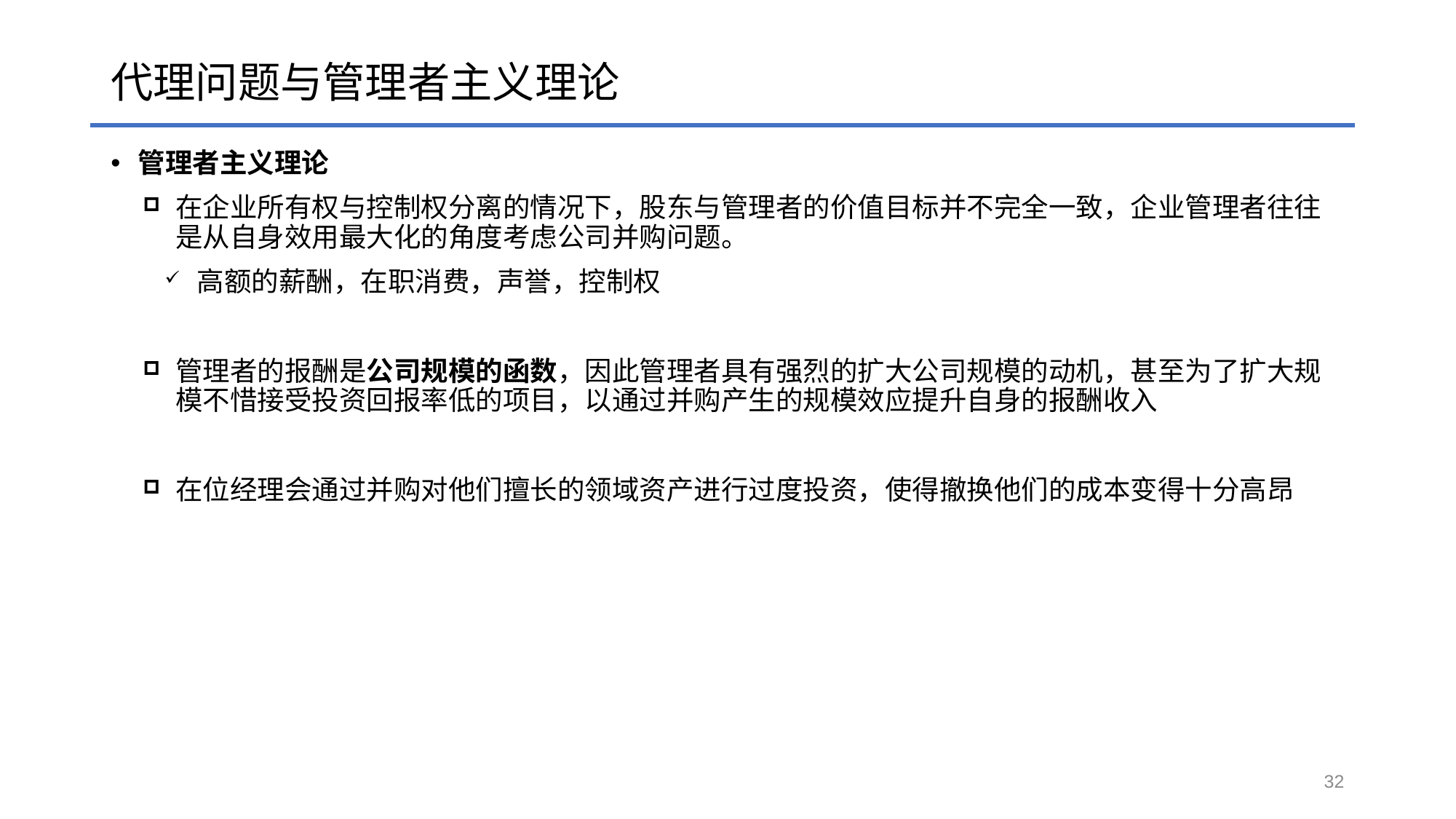

# 代理问题与管理者主义理论
管理者主义理论
在企业所有权与控制权分离的情况下，股东与管理者的价值目标并不完全一致，企业管理者往往是从自身效用最大化的角度考虑公司并购问题。
高额的薪酬，在职消费，声誉，控制权

管理者的报酬是公司规模的函数，因此管理者具有强烈的扩大公司规模的动机，甚至为了扩大规模不惜接受投资回报率低的项目，以通过并购产生的规模效应提升自身的报酬收入

在位经理会通过并购对他们擅长的领域资产进行过度投资，使得撤换他们的成本变得十分高昂
32